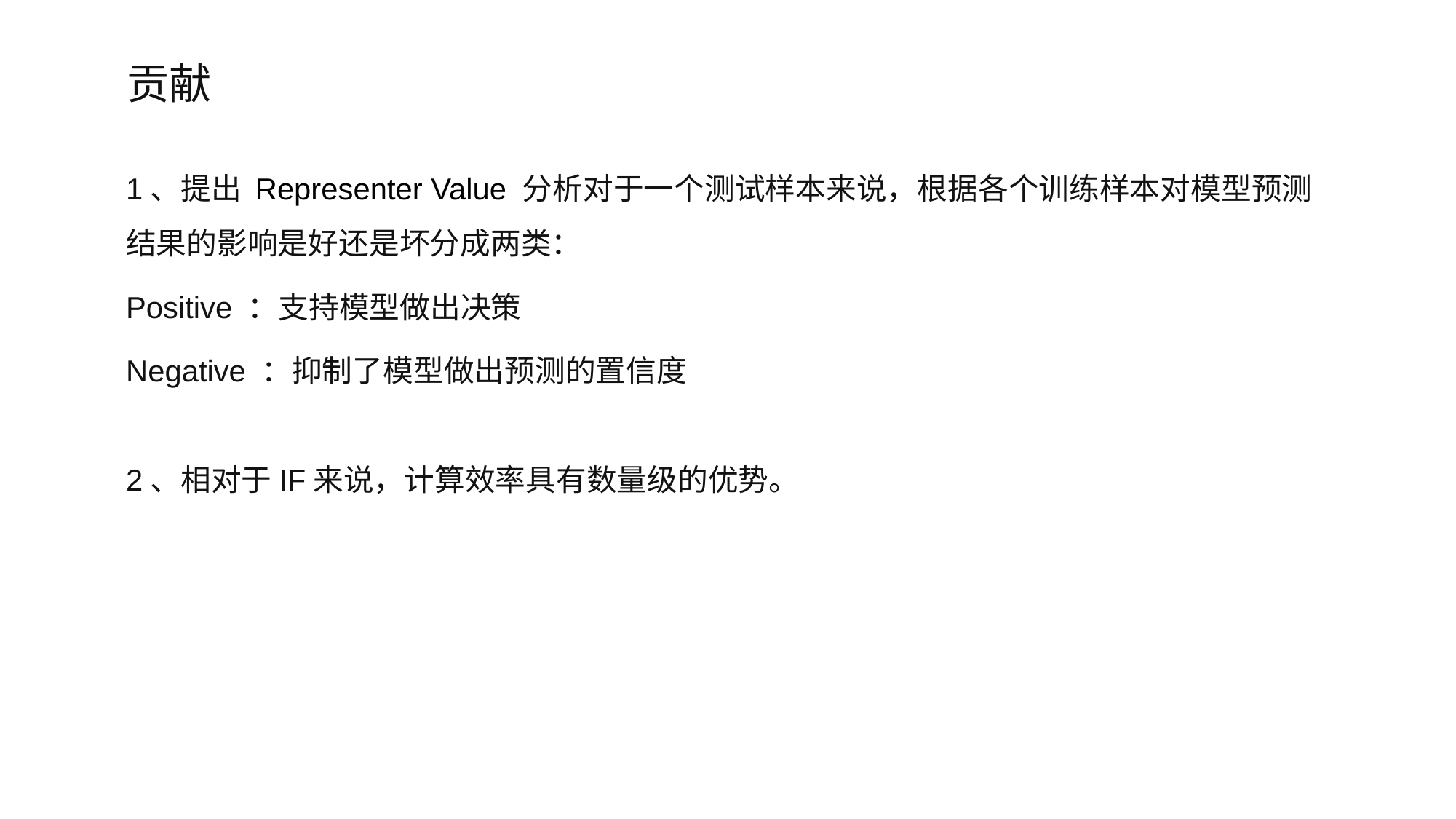

贡献
1、提出 Representer Value 分析对于一个测试样本来说，根据各个训练样本对模型预测结果的影响是好还是坏分成两类：
Positive ：支持模型做出决策
Negative ：抑制了模型做出预测的置信度

2、相对于IF来说，计算效率具有数量级的优势。